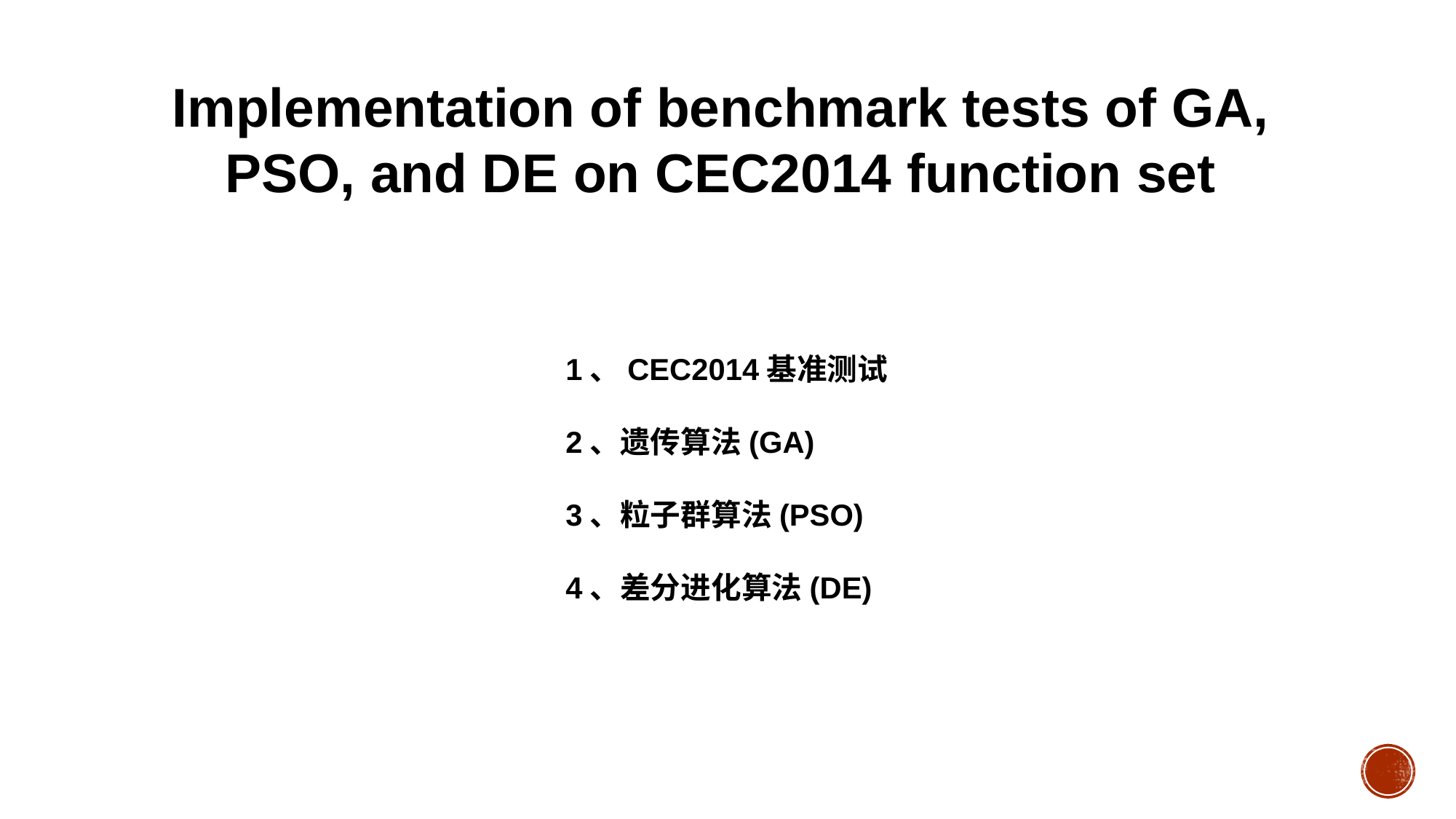

Implementation of benchmark tests of GA, PSO, and DE on CEC2014 function set
1、CEC2014基准测试
2、遗传算法(GA)
3、粒子群算法(PSO)
4、差分进化算法(DE)